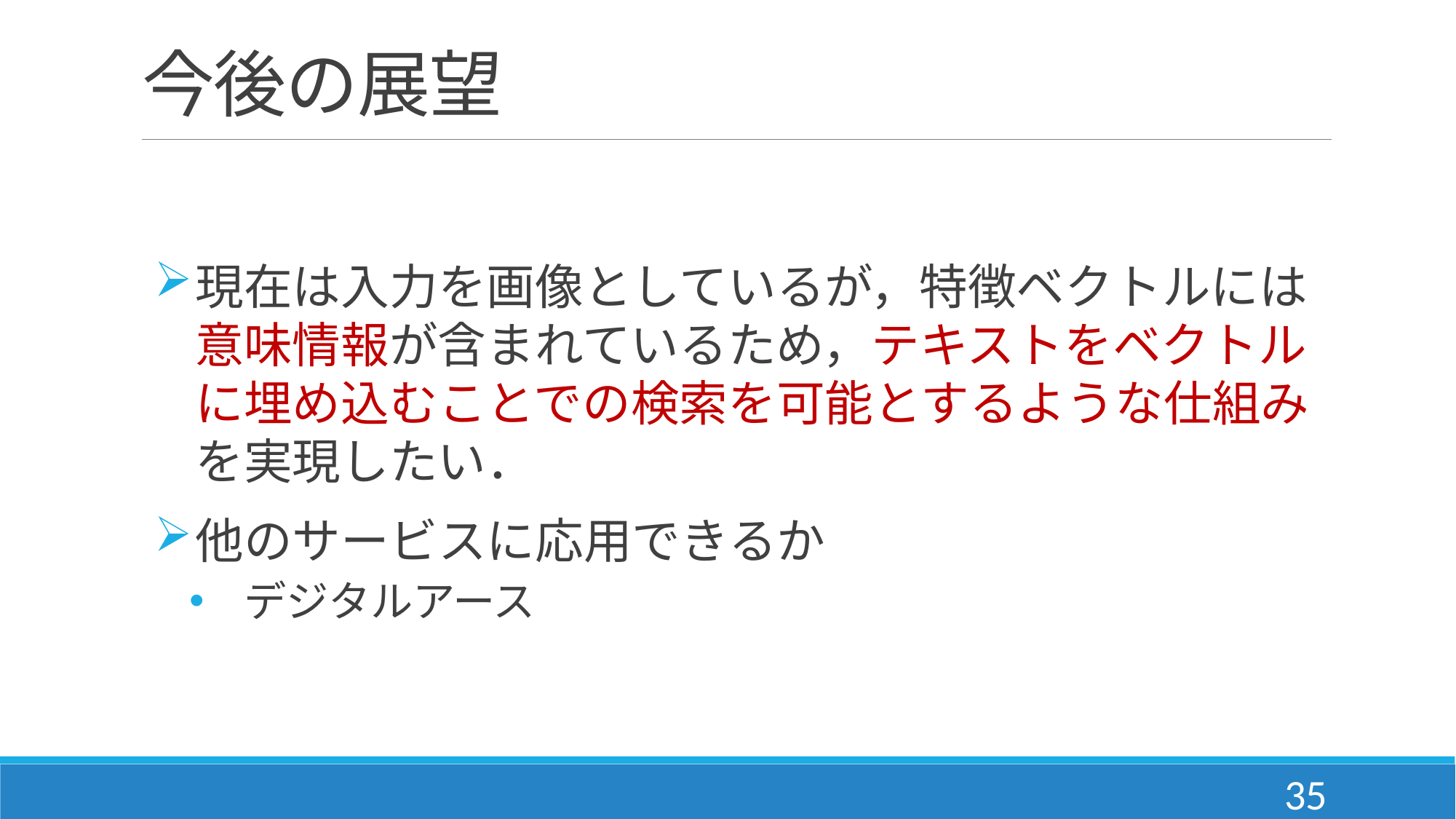

# 今後の展望
現在は入力を画像としているが，特徴ベクトルには意味情報が含まれているため，テキストをベクトルに埋め込むことでの検索を可能とするような仕組みを実現したい．
他のサービスに応用できるか
デジタルアース
35